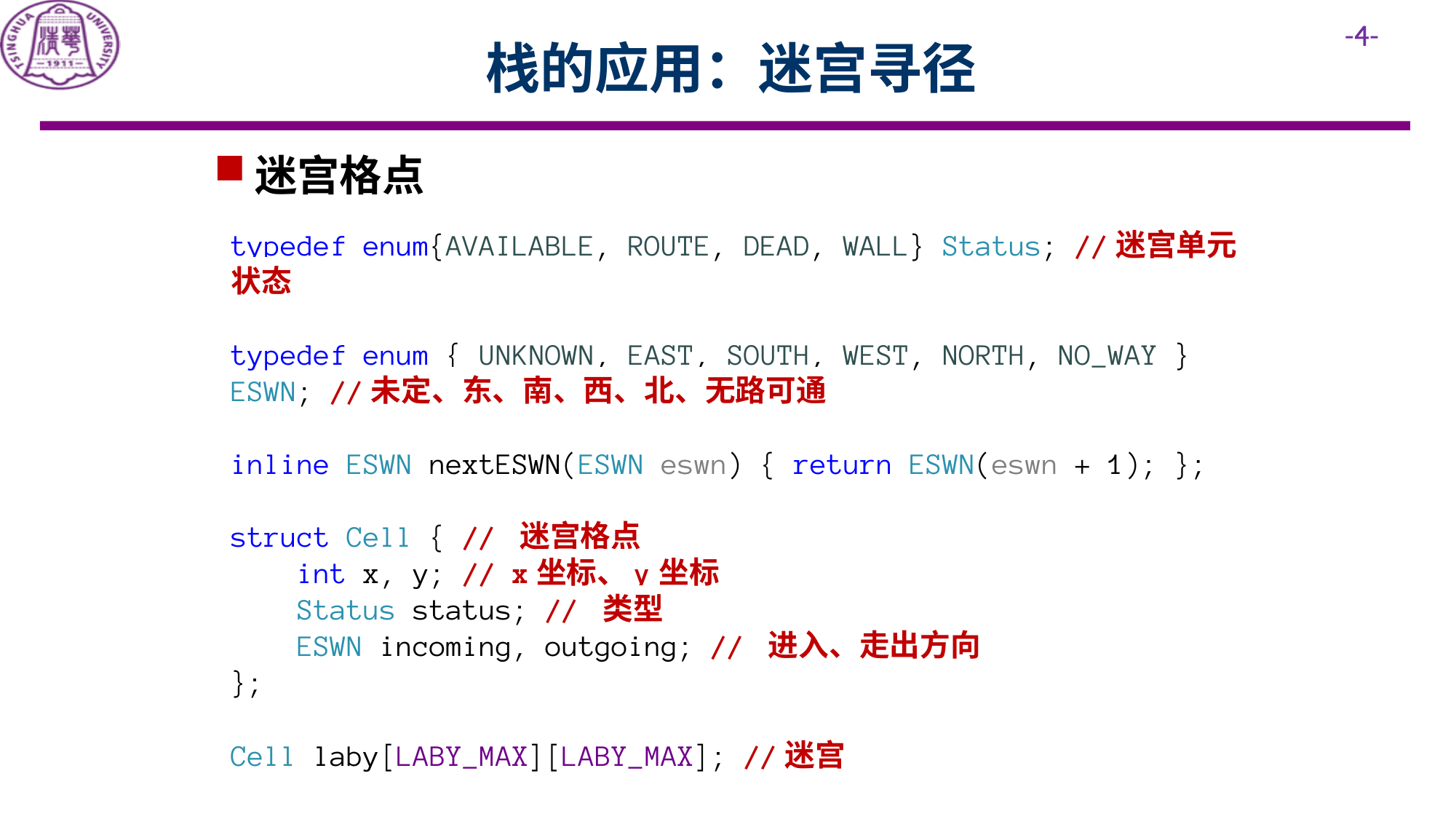

栈的应用：迷宫寻径
迷宫格点
typedef enum{AVAILABLE, ROUTE, DEAD, WALL} Status; //迷宫单元状态

typedef enum { UNKNOWN, EAST, SOUTH, WEST, NORTH, NO_WAY } ESWN; //未定、东、南、西、北、无路可通

inline ESWN nextESWN(ESWN eswn) { return ESWN(eswn + 1); };

struct Cell { // 迷宫格点
    int x, y; // x坐标、y坐标
    Status status; // 类型
    ESWN incoming, outgoing; // 进入、走出方向
};

Cell laby[LABY_MAX][LABY_MAX]; //迷宫